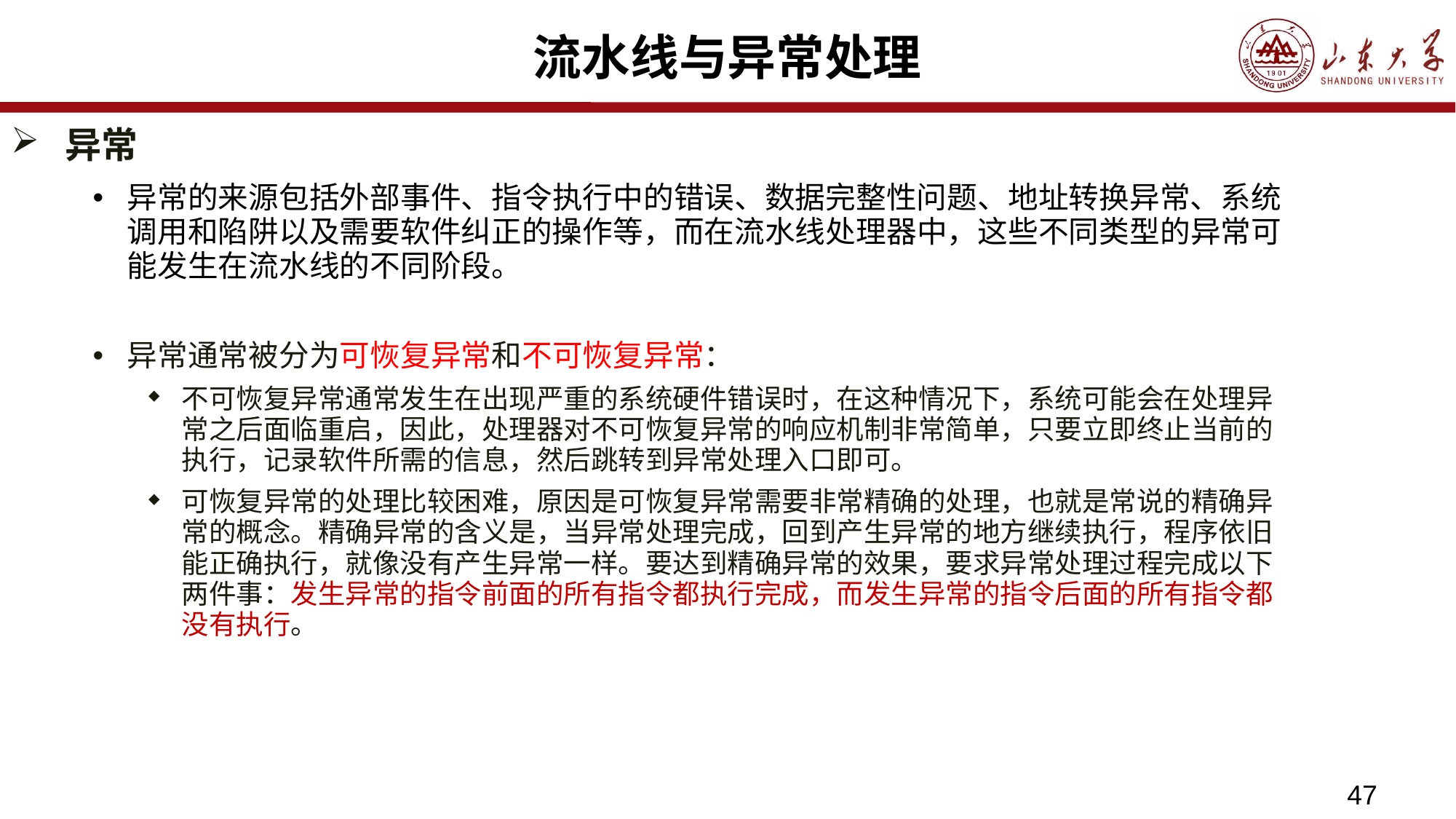

# 流水线与异常处理
异常
异常的来源包括外部事件、指令执行中的错误、数据完整性问题、地址转换异常、系统调用和陷阱以及需要软件纠正的操作等，而在流水线处理器中，这些不同类型的异常可能发生在流水线的不同阶段。

异常通常被分为可恢复异常和不可恢复异常：
不可恢复异常通常发生在出现严重的系统硬件错误时，在这种情况下，系统可能会在处理异常之后面临重启，因此，处理器对不可恢复异常的响应机制非常简单，只要立即终止当前的执行，记录软件所需的信息，然后跳转到异常处理入口即可。
可恢复异常的处理比较困难，原因是可恢复异常需要非常精确的处理，也就是常说的精确异常的概念。精确异常的含义是，当异常处理完成，回到产生异常的地方继续执行，程序依旧能正确执行，就像没有产生异常一样。要达到精确异常的效果，要求异常处理过程完成以下两件事：发生异常的指令前面的所有指令都执行完成，而发生异常的指令后面的所有指令都没有执行。
47